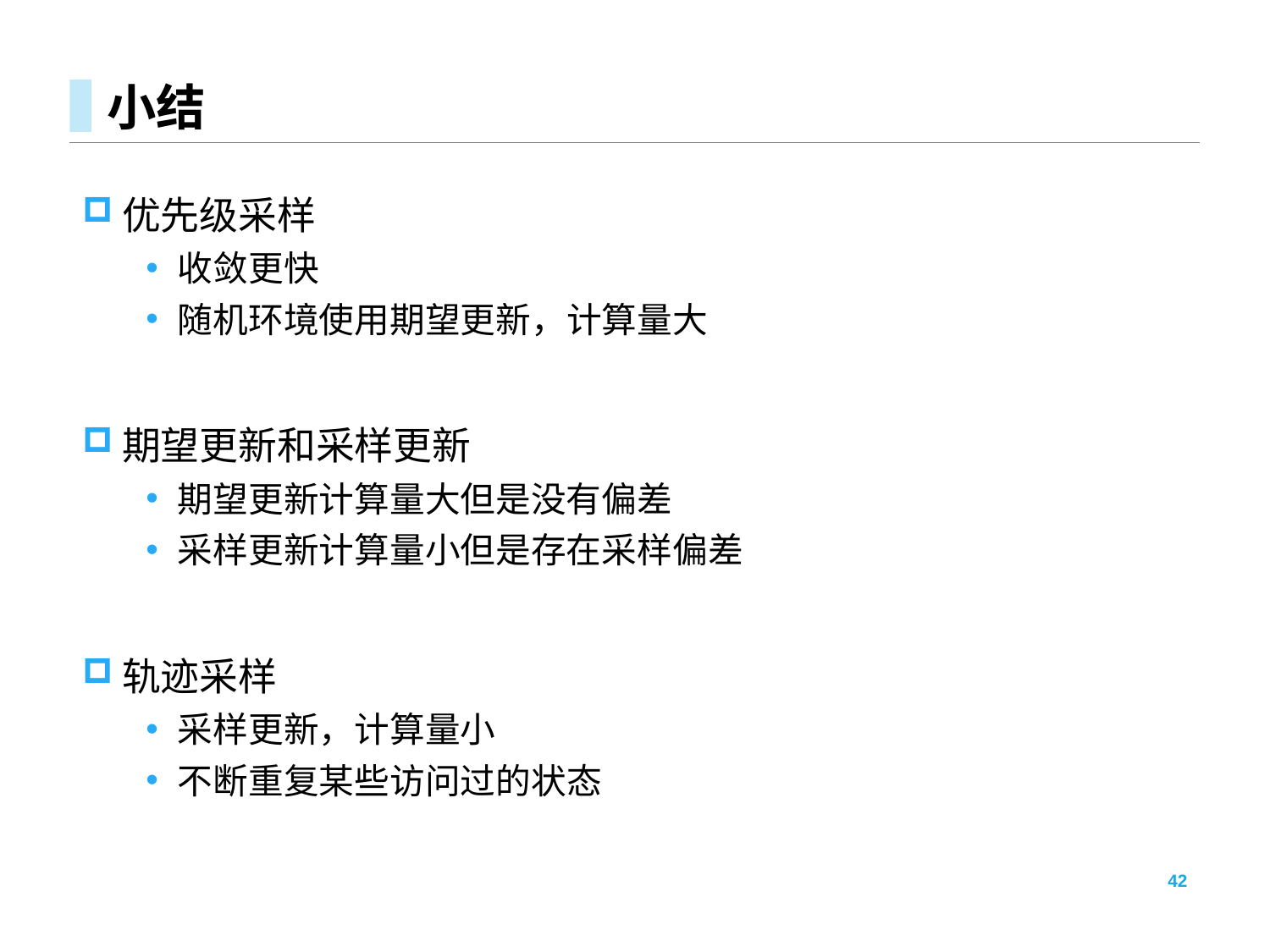

# 小结
优先级采样
收敛更快
随机环境使用期望更新，计算量大

期望更新和采样更新
期望更新计算量大但是没有偏差
采样更新计算量小但是存在采样偏差

轨迹采样
采样更新，计算量小
不断重复某些访问过的状态

42